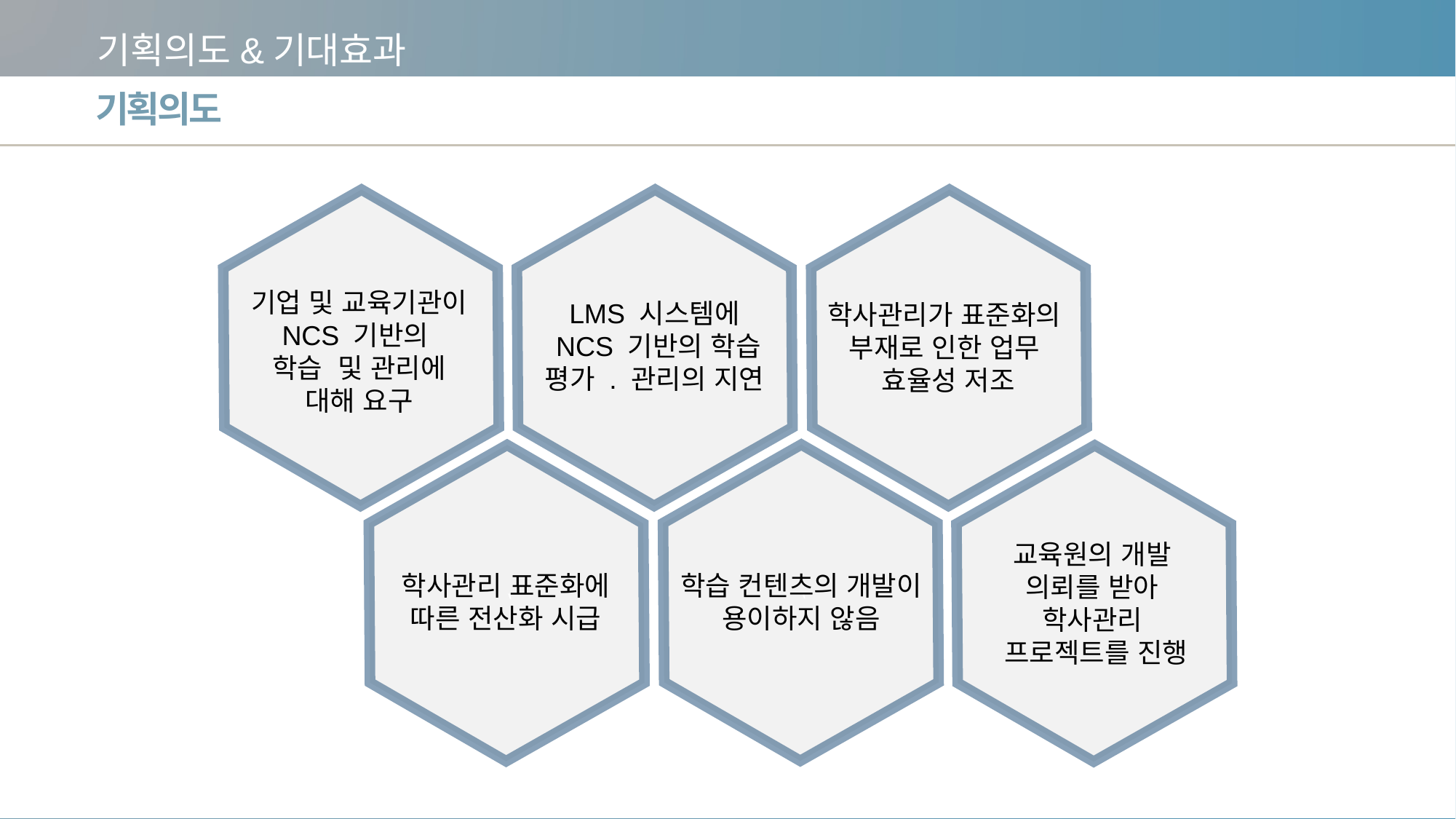

기획의도&기대효과

기획의도

기업 및 교육기관이
NCS 기반의
학습  및 관리에
대해 요구
`
LMS 시스템에
NCS 기반의 학습
평가 . 관리의 지연
`
학사관리가 표준화의
부재로 인한 업무
효율성 저조
`
학습 컨텐츠의 개발이
용이하지 않음
`
학사관리 표준화에 따른 전산화 시급
`
교육원의 개발
의뢰를 받아
학사관리
프로젝트를 진행